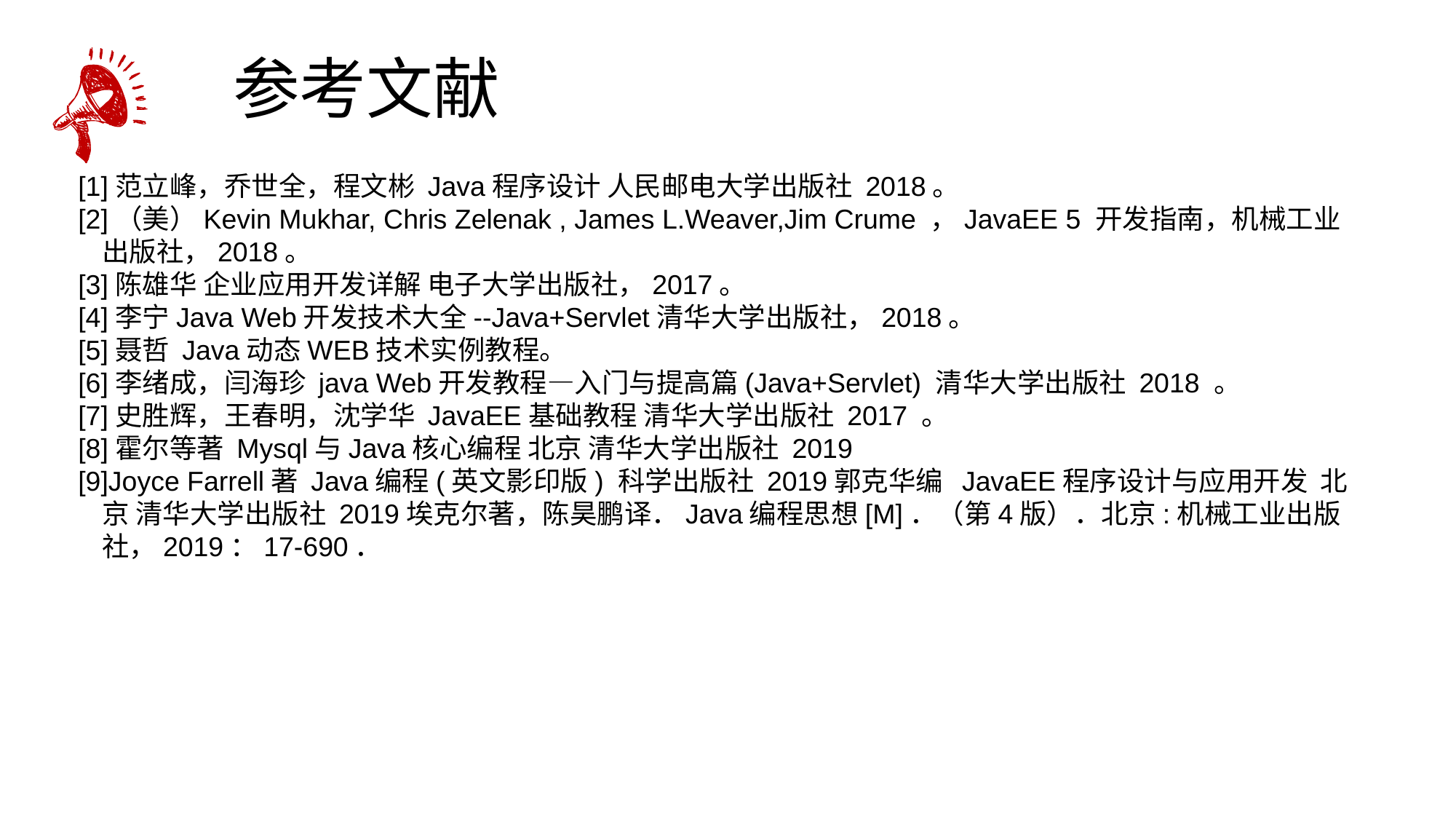

参考文献

[1]范立峰，乔世全，程文彬 Java程序设计 人民邮电大学出版社 2018。
[2]（美）Kevin Mukhar, Chris Zelenak , James L.Weaver,Jim Crume ，JavaEE 5 开发指南，机械工业出版社，2018。
[3]陈雄华 企业应用开发详解 电子大学出版社，2017。
[4]李宁Java Web开发技术大全--Java+Servlet清华大学出版社，2018。
[5]聂哲 Java动态WEB技术实例教程。
[6]李绪成，闫海珍 java Web开发教程—入门与提高篇(Java+Servlet) 清华大学出版社 2018 。
[7]史胜辉，王春明，沈学华 JavaEE基础教程 清华大学出版社 2017 。
[8]霍尔等著 Mysql与Java核心编程 北京 清华大学出版社 2019
[9]Joyce Farrell著 Java编程(英文影印版) 科学出版社 2019郭克华编  JavaEE程序设计与应用开发  北京 清华大学出版社 2019埃克尔著，陈昊鹏译．Java编程思想[M]．（第4版）．北京:机械工业出版社，2019：17-690．